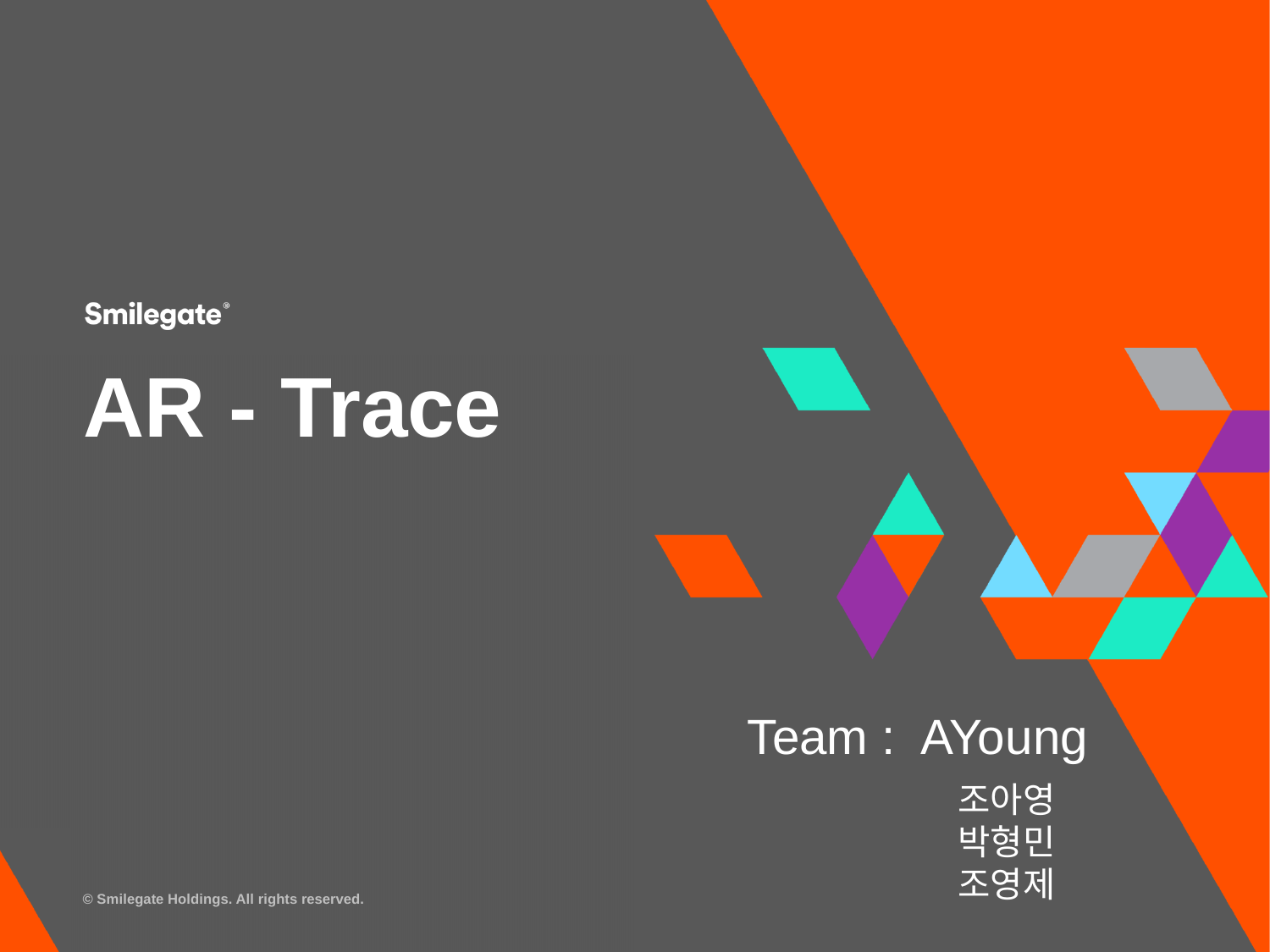

AR - Trace
Team :  AYoung
조아영
박형민
조영제